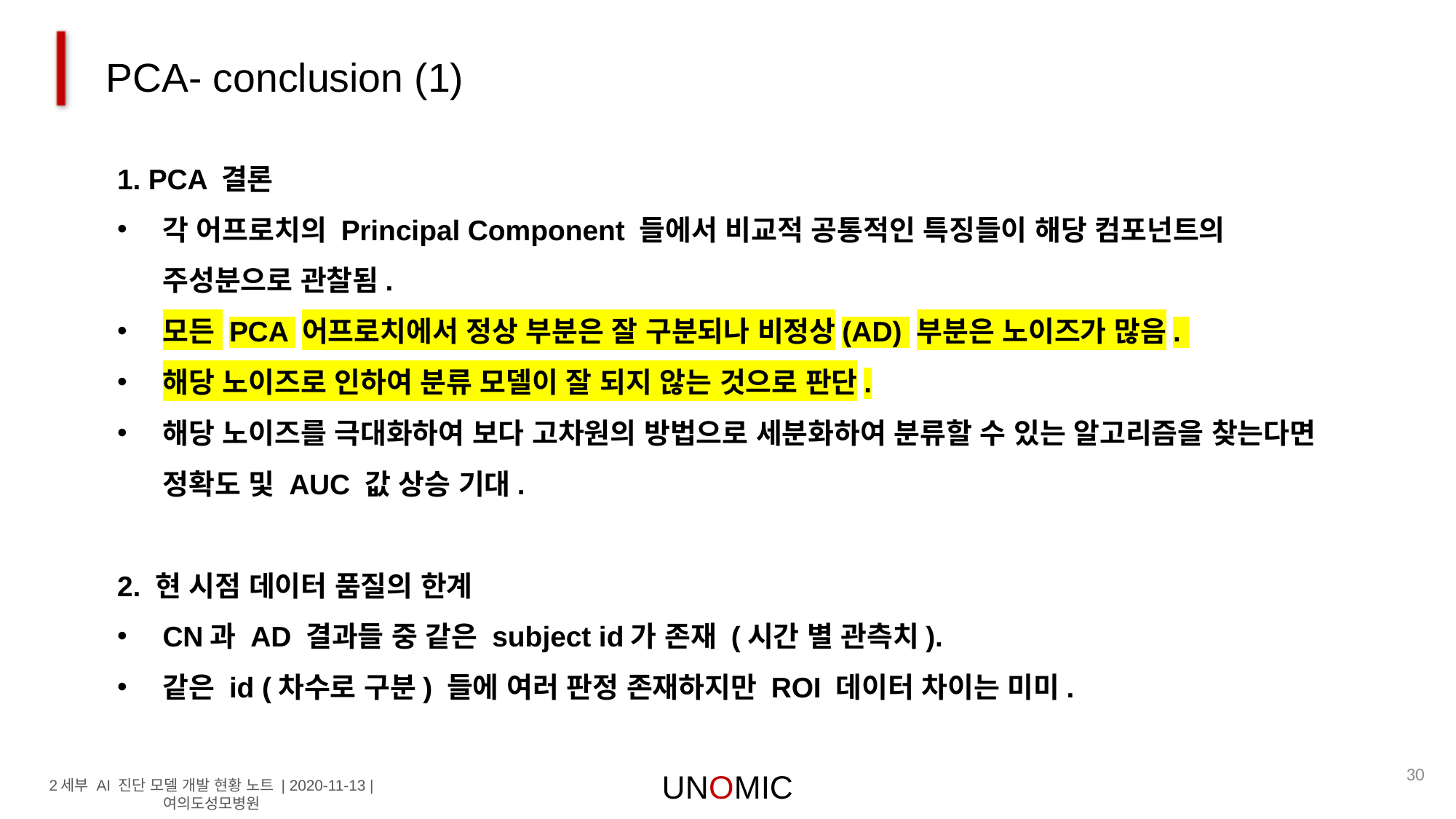

PCA- conclusion (1)
1. PCA 결론
각 어프로치의 Principal Component 들에서 비교적 공통적인 특징들이 해당 컴포넌트의 주성분으로 관찰됨.
모든 PCA 어프로치에서 정상 부분은 잘 구분되나 비정상(AD) 부분은 노이즈가 많음.
해당 노이즈로 인하여 분류 모델이 잘 되지 않는 것으로 판단.
해당 노이즈를 극대화하여 보다 고차원의 방법으로 세분화하여 분류할 수 있는 알고리즘을 찾는다면 정확도 및 AUC 값 상승 기대.

2. 현 시점 데이터 품질의 한계
CN과 AD 결과들 중 같은 subject id가 존재 (시간 별 관측치).
같은 id (차수로 구분) 들에 여러 판정 존재하지만 ROI 데이터 차이는 미미.

30
UNOMIC
2세부 AI 진단 모델 개발 현황 노트 | 2020-11-13 | 여의도성모병원